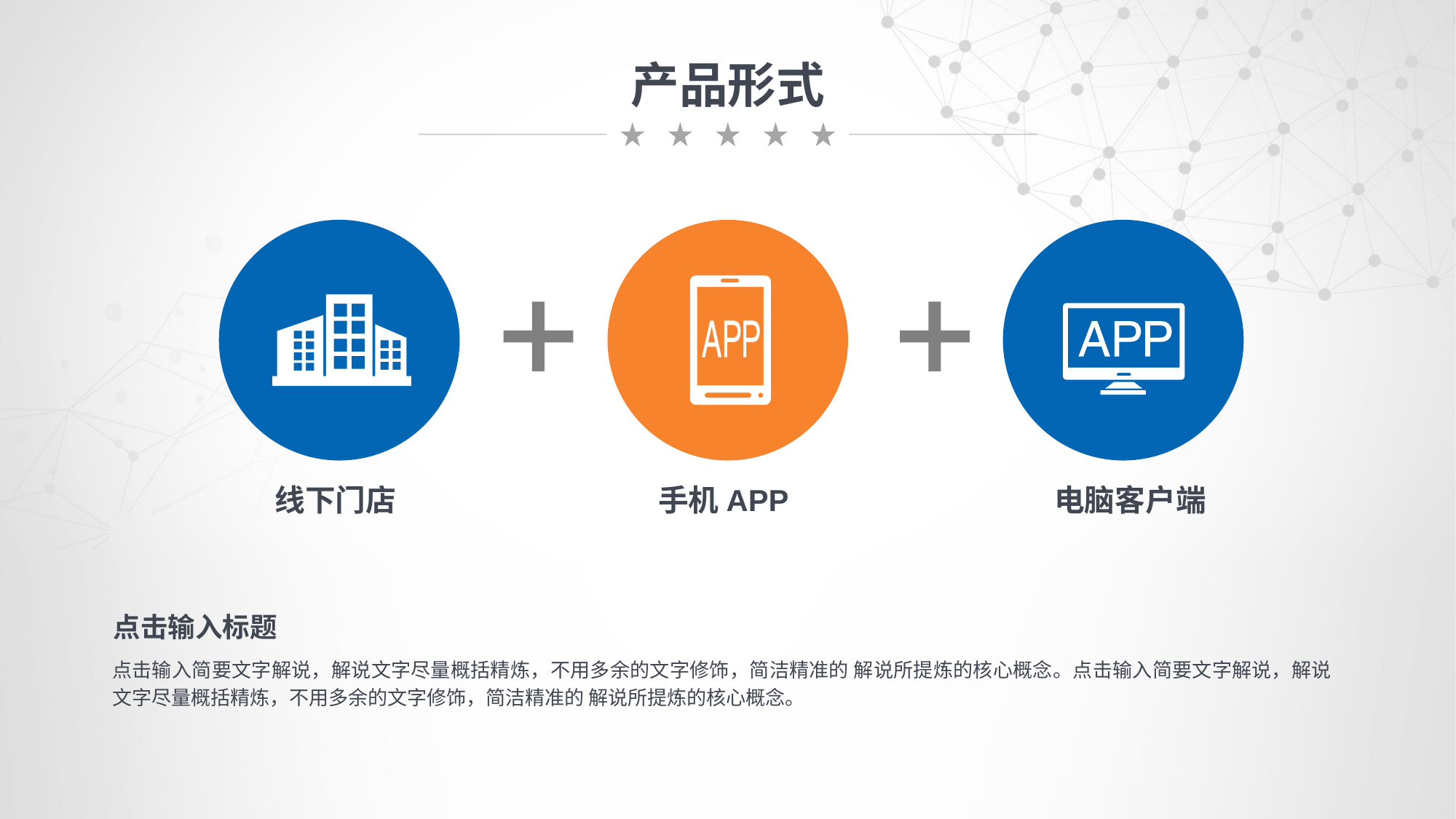

产品形式

产品概述

线下门店
手机APP
电脑客户端
点击输入标题
点击输入简要文字解说，解说文字尽量概括精炼，不用多余的文字修饰，简洁精准的 解说所提炼的核心概念。点击输入简要文字解说，解说文字尽量概括精炼，不用多余的文字修饰，简洁精准的 解说所提炼的核心概念。